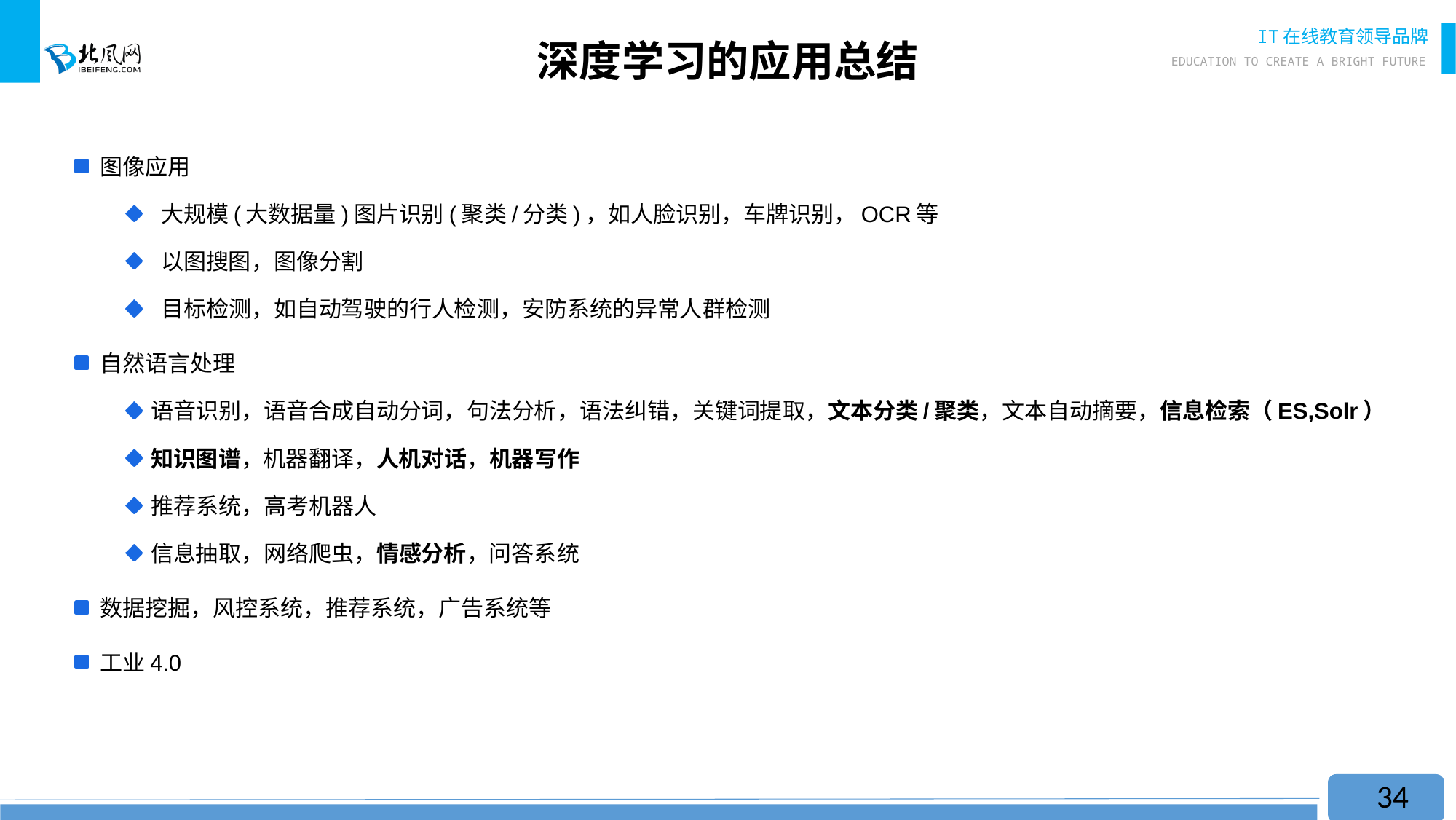

# 深度学习的应用总结
图像应用
 大规模(大数据量)图片识别(聚类/分类)，如人脸识别，车牌识别，OCR等
 以图搜图，图像分割
 目标检测，如自动驾驶的行人检测，安防系统的异常人群检测
自然语言处理
语音识别，语音合成自动分词，句法分析，语法纠错，关键词提取，文本分类/聚类，文本自动摘要，信息检索（ES,Solr）
知识图谱，机器翻译，人机对话，机器写作
推荐系统，高考机器人
信息抽取，网络爬虫，情感分析，问答系统
数据挖掘，风控系统，推荐系统，广告系统等
工业4.0